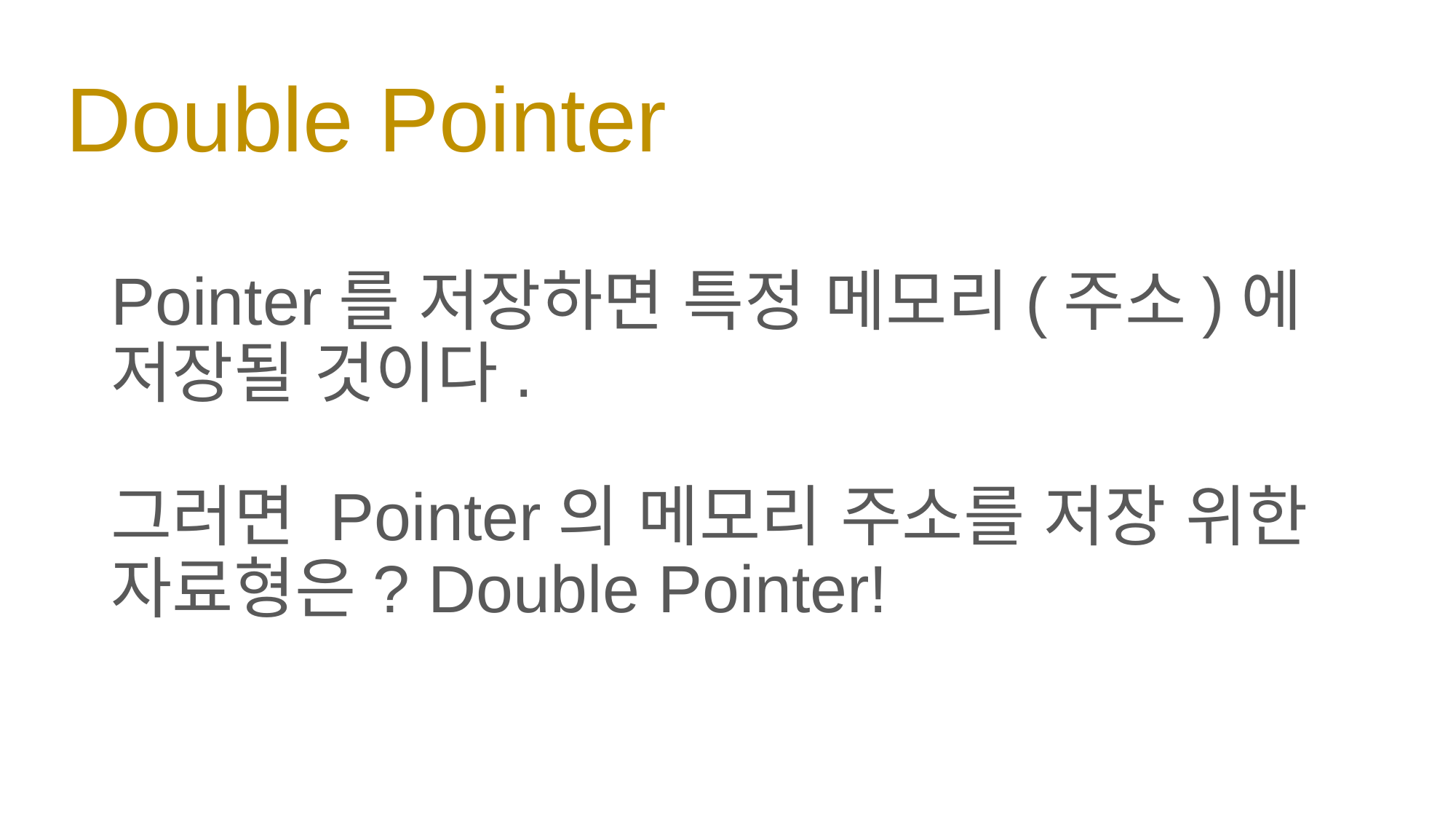

# Double Pointer
Pointer를 저장하면 특정 메모리(주소)에 저장될 것이다.

그러면 Pointer의 메모리 주소를 저장 위한 자료형은? Double Pointer!